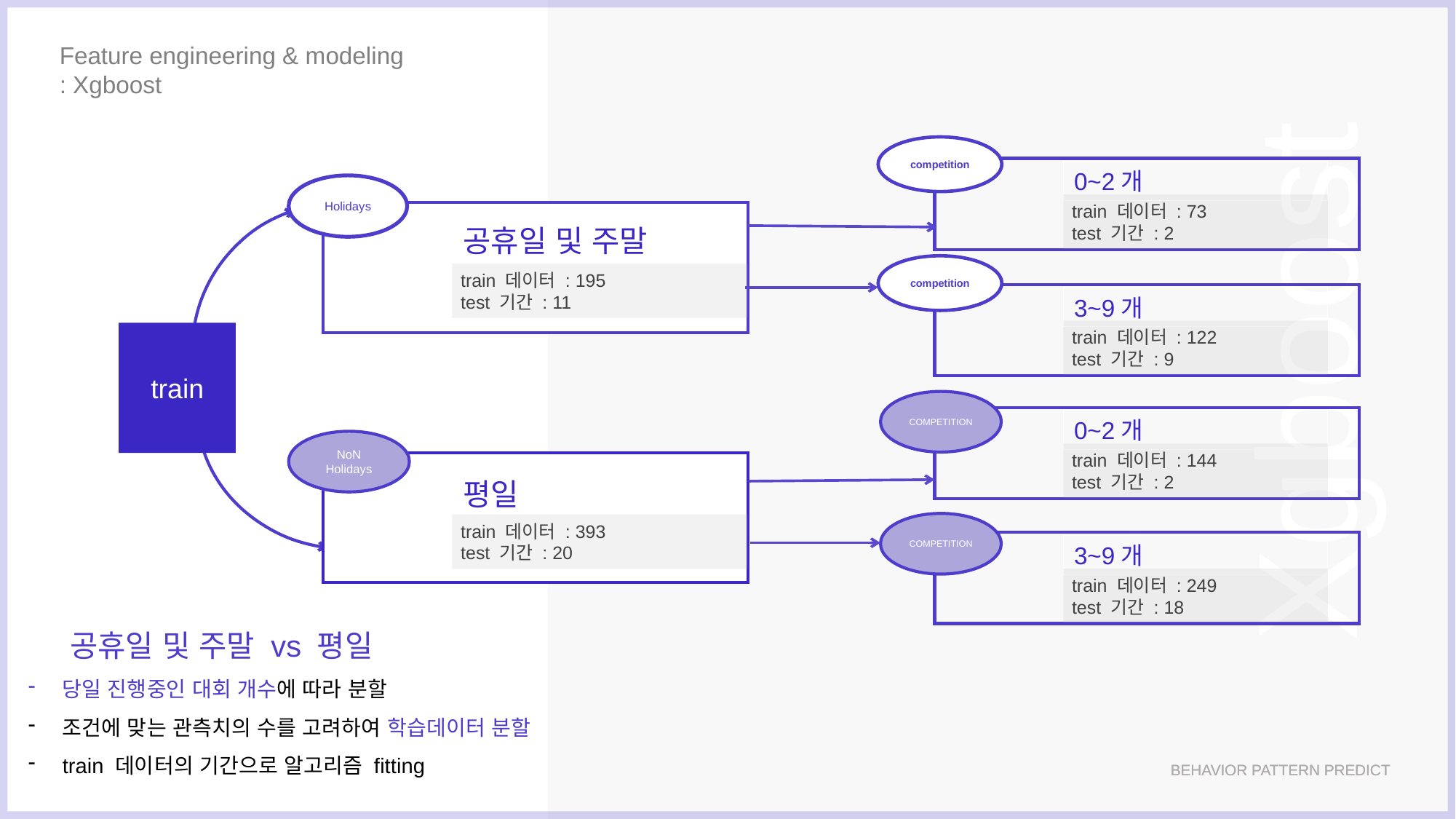

Feature engineering & modeling
: Xgboost
competition

0~2개
Holidays
train 데이터 : 73
test 기간 : 2

공휴일 및 주말
competition
train 데이터 : 195
test 기간 : 11

3~9개
Xgboost
train 데이터 : 122
test 기간 : 9

train
COMPETITION

0~2개
NoN Holidays
train 데이터 : 144
test 기간 : 2

평일
COMPETITION
train 데이터 : 393
test 기간 : 20

3~9개
train 데이터 : 249
test 기간 : 18
    공휴일 및 주말 vs 평일
당일 진행중인 대회 개수에 따라 분할
조건에 맞는 관측치의 수를 고려하여 학습데이터 분할
train 데이터의 기간으로 알고리즘 fitting
BEHAVIOR PATTERN PREDICT
BEHAVIOR PATTERN PREDICT